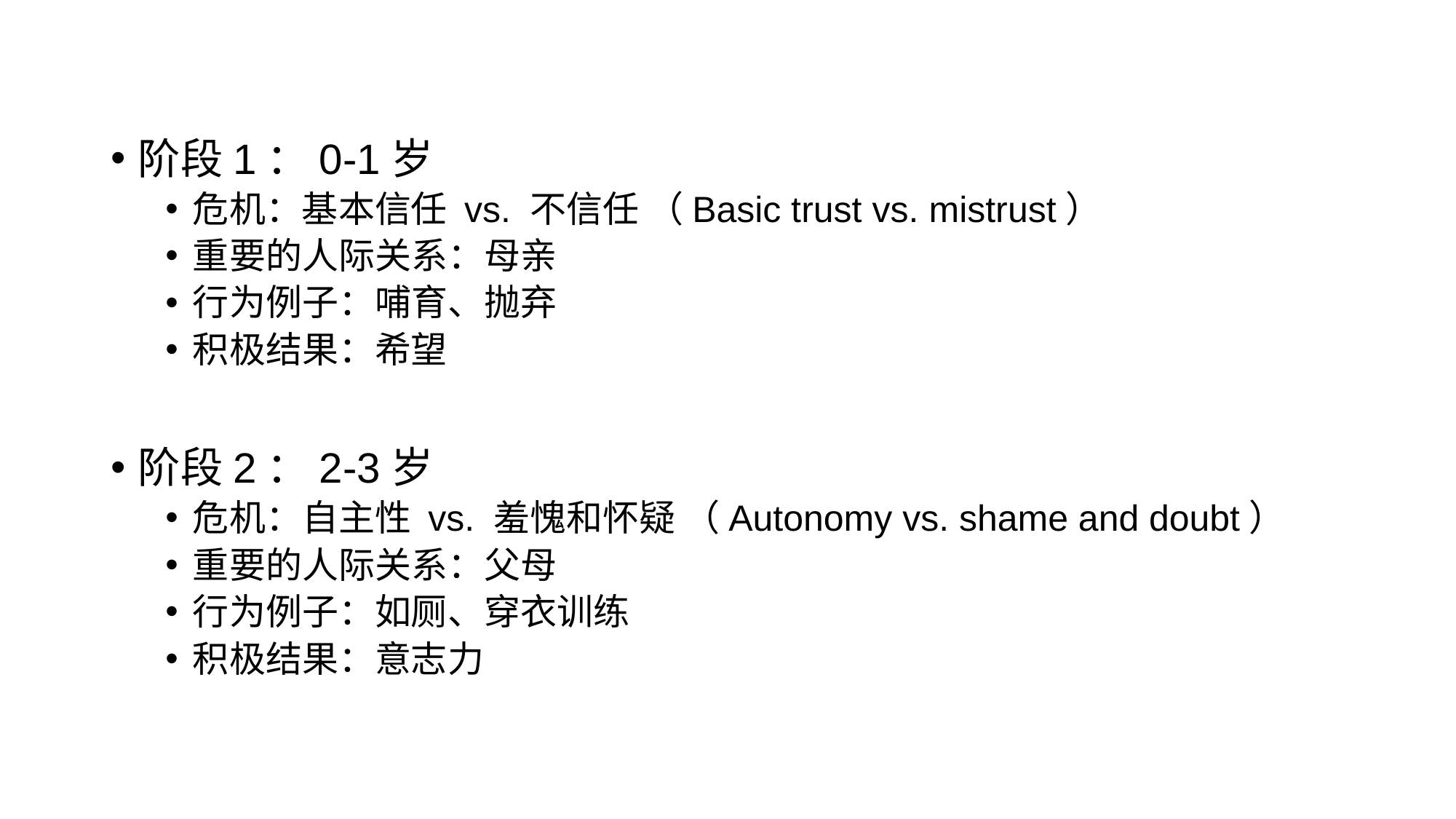

阶段1：0-1岁
危机：基本信任 vs. 不信任 （Basic trust vs. mistrust）
重要的人际关系：母亲
行为例子：哺育、抛弃
积极结果：希望

阶段2：2-3岁
危机：自主性 vs. 羞愧和怀疑 （Autonomy vs. shame and doubt）
重要的人际关系：父母
行为例子：如厕、穿衣训练
积极结果：意志力